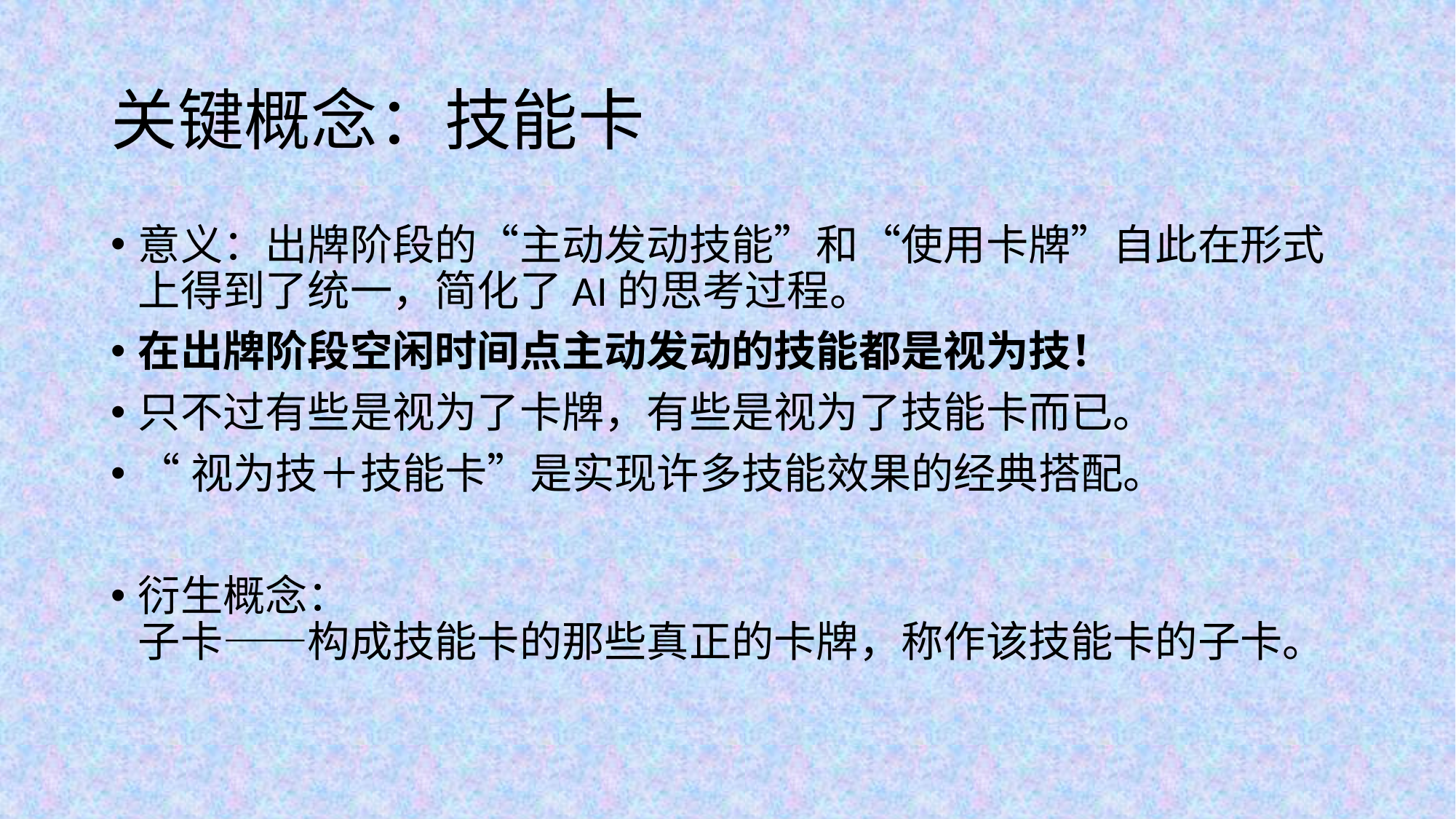

# 关键概念：技能卡
意义：出牌阶段的“主动发动技能”和“使用卡牌”自此在形式上得到了统一，简化了AI的思考过程。
在出牌阶段空闲时间点主动发动的技能都是视为技！
只不过有些是视为了卡牌，有些是视为了技能卡而已。
“视为技＋技能卡”是实现许多技能效果的经典搭配。

衍生概念：
子卡——构成技能卡的那些真正的卡牌，称作该技能卡的子卡。